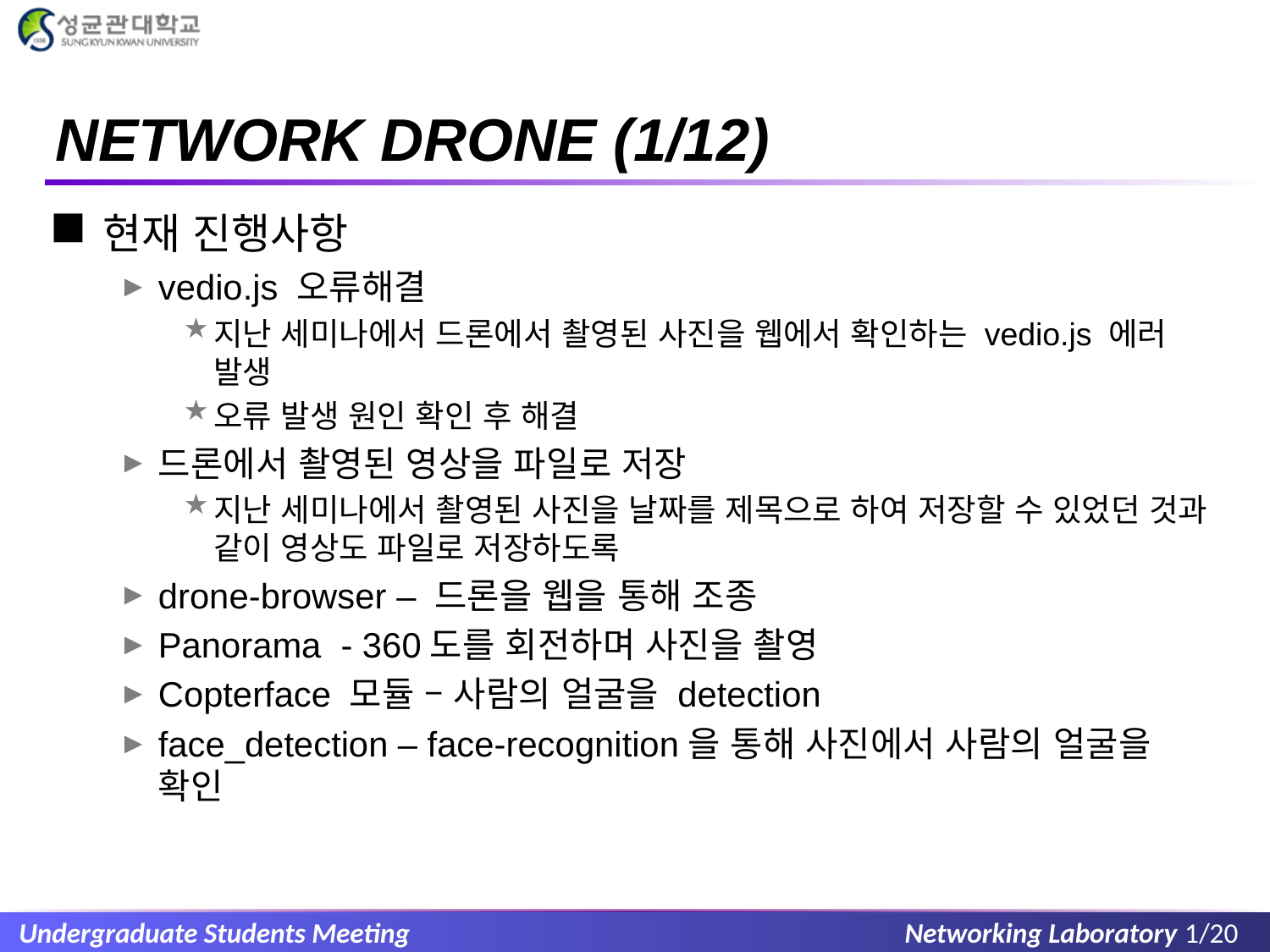

# NETWORK DRONE (1/12)
현재 진행사항
vedio.js 오류해결
지난 세미나에서 드론에서 촬영된 사진을 웹에서 확인하는 vedio.js 에러 발생
오류 발생 원인 확인 후 해결
드론에서 촬영된 영상을 파일로 저장
지난 세미나에서 촬영된 사진을 날짜를 제목으로 하여 저장할 수 있었던 것과 같이 영상도 파일로 저장하도록
drone-browser – 드론을 웹을 통해 조종
Panorama  - 360도를 회전하며 사진을 촬영
Copterface 모듈 – 사람의 얼굴을 detection
face_detection – face-recognition을 통해 사진에서 사람의 얼굴을 확인